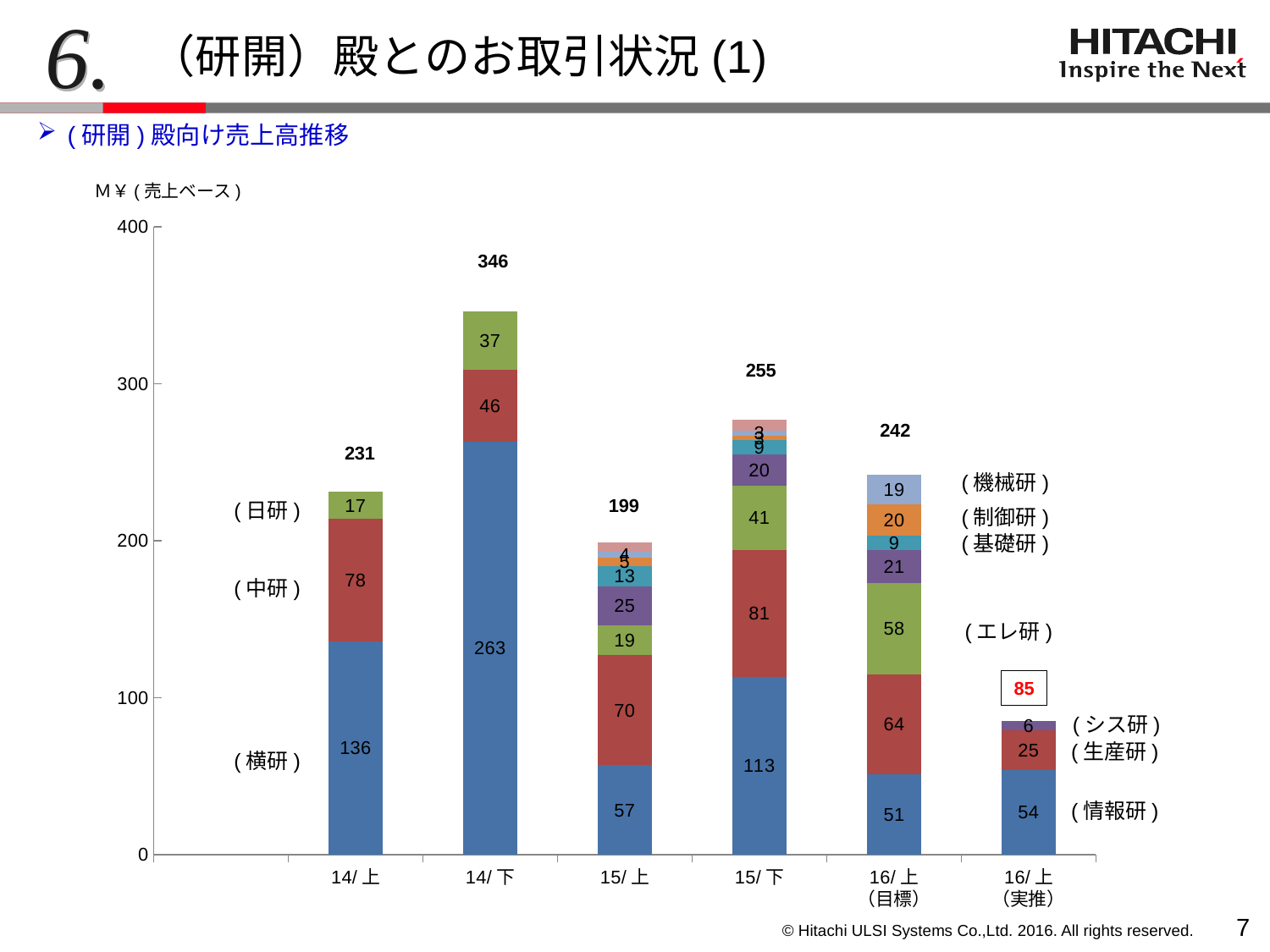

6.
（研開）殿とのお取引状況(1)
(研開)殿向け売上高推移
Ｍ￥(売上ベース)

### Chart

| Category | 横研 | 中研 | 日研 | a | b | c | d | e |
|---|---|---|---|---|---|---|---|---|
|  | None | None | None | None | None | None | None | None |
| 14/上 | 136.0 | 78.0 | 17.0 | None | None | None | None | None |
| 14/下 | 263.0 | 46.0 | 37.0 | None | None | None | None | None |
| 15/上 | 57.0 | 70.0 | 19.0 | 25.0 | 13.0 | 5.0 | 4.0 | 6.0 |
| 15/下 | 113.0 | 81.0 | 41.0 | 20.0 | 9.0 | 3.0 | 3.0 | 7.0 |
| 16/上
（目標） | 51.0 | 64.0 | 58.0 | 21.0 | 9.0 | 20.0 | 19.0 | None |
| 16/上
（実推） | 54.0 | 25.0 | None | 6.0 | None | None | None | None |
346
255
242
231
(機械研)
199
(日研)
(制御研)
(基礎研)
(中研)
(エレ研)
85
(シス研)
(生産研)
(横研)
(情報研)
7